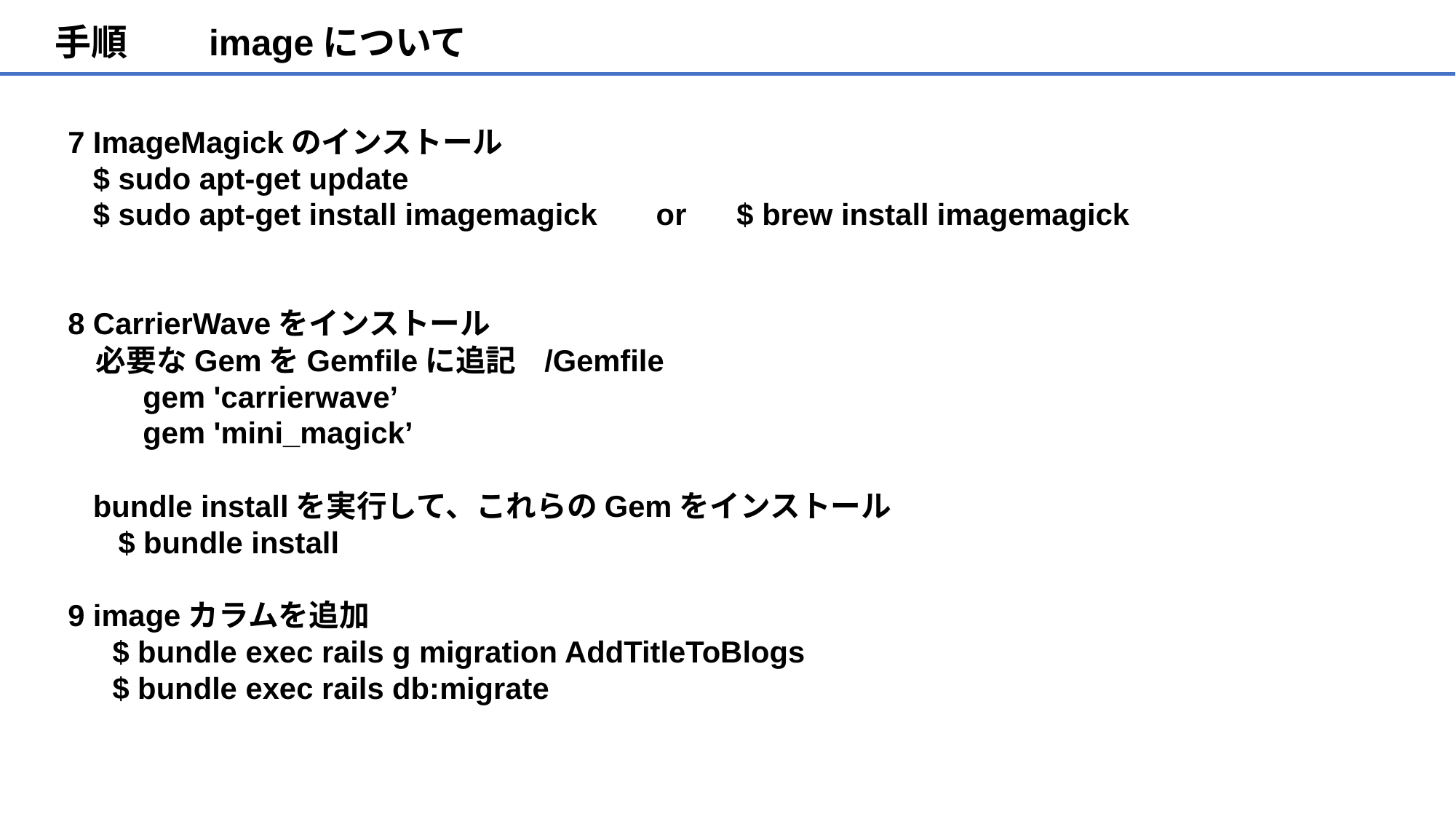

手順　　imageについて
7 ImageMagickのインストール
   $ sudo apt-get update
   $ sudo apt-get install imagemagick       or      $ brew install imagemagick

8 CarrierWaveをインストール
   必要なGemをGemfileに追記   /Gemfile
　　 gem 'carrierwave’
　　 gem 'mini_magick’

   bundle installを実行して、これらのGemをインストール
      $ bundle install

9 imageカラムを追加
　 $ bundle exec rails g migration AddTitleToBlogs
　 $ bundle exec rails db:migrate